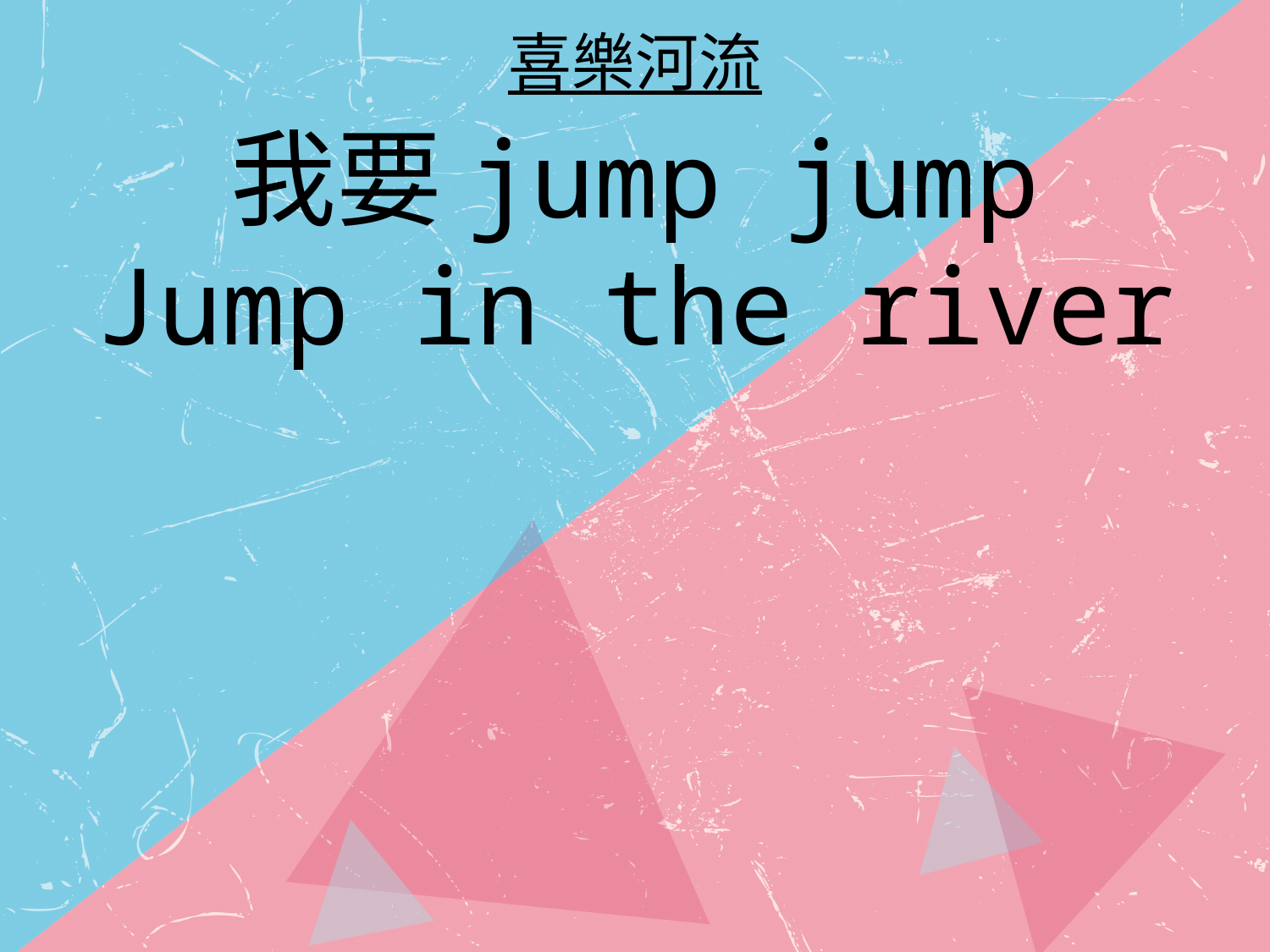

喜樂河流
我要jump jump
Jump in the river